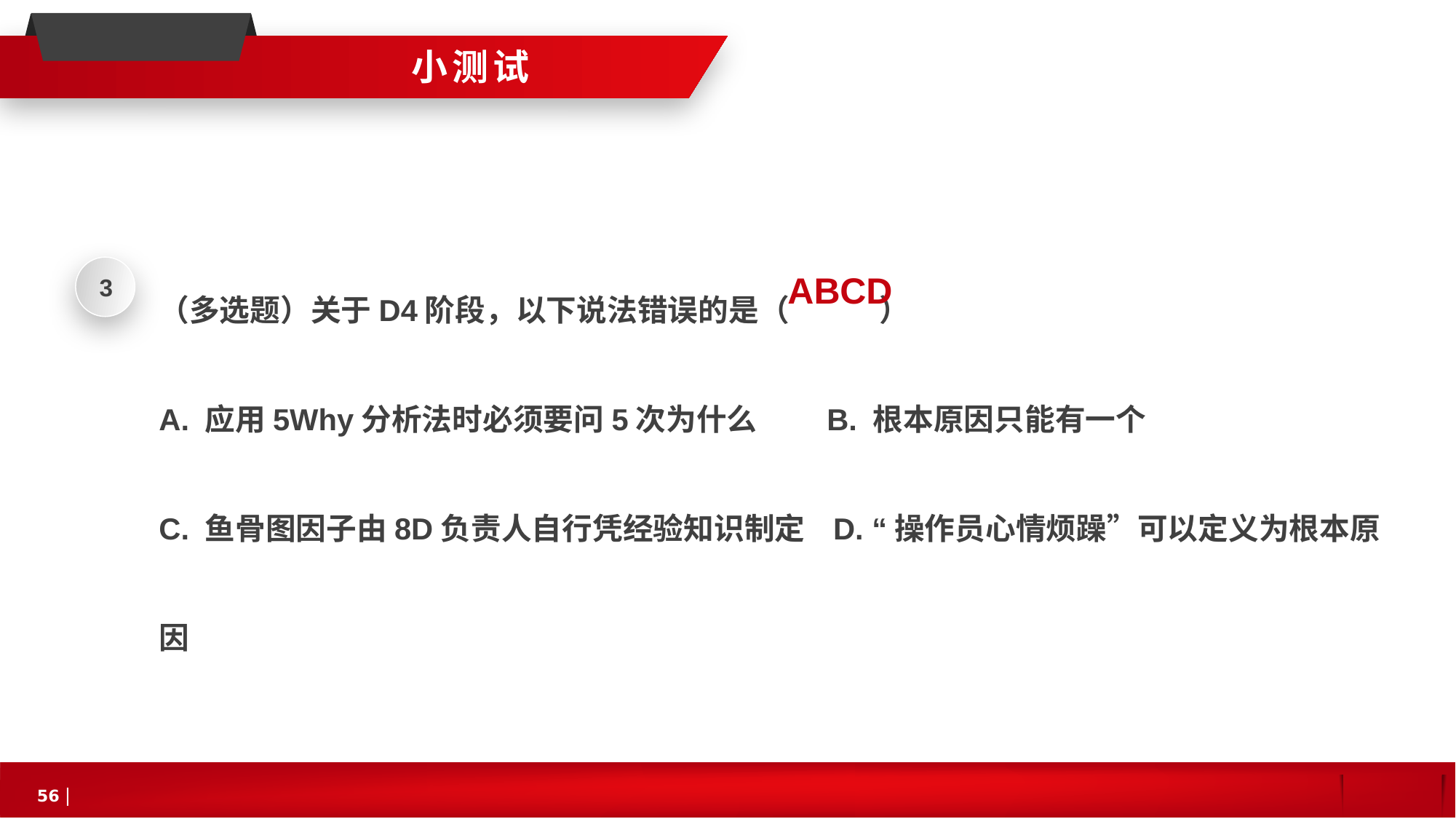

小测试
（多选题）关于D4阶段，以下说法错误的是（             ）
A. 应用5Why分析法时必须要问5次为什么         B. 根本原因只能有一个
C. 鱼骨图因子由8D负责人自行凭经验知识制定   D. “操作员心情烦躁”可以定义为根本原因

3
ABCD